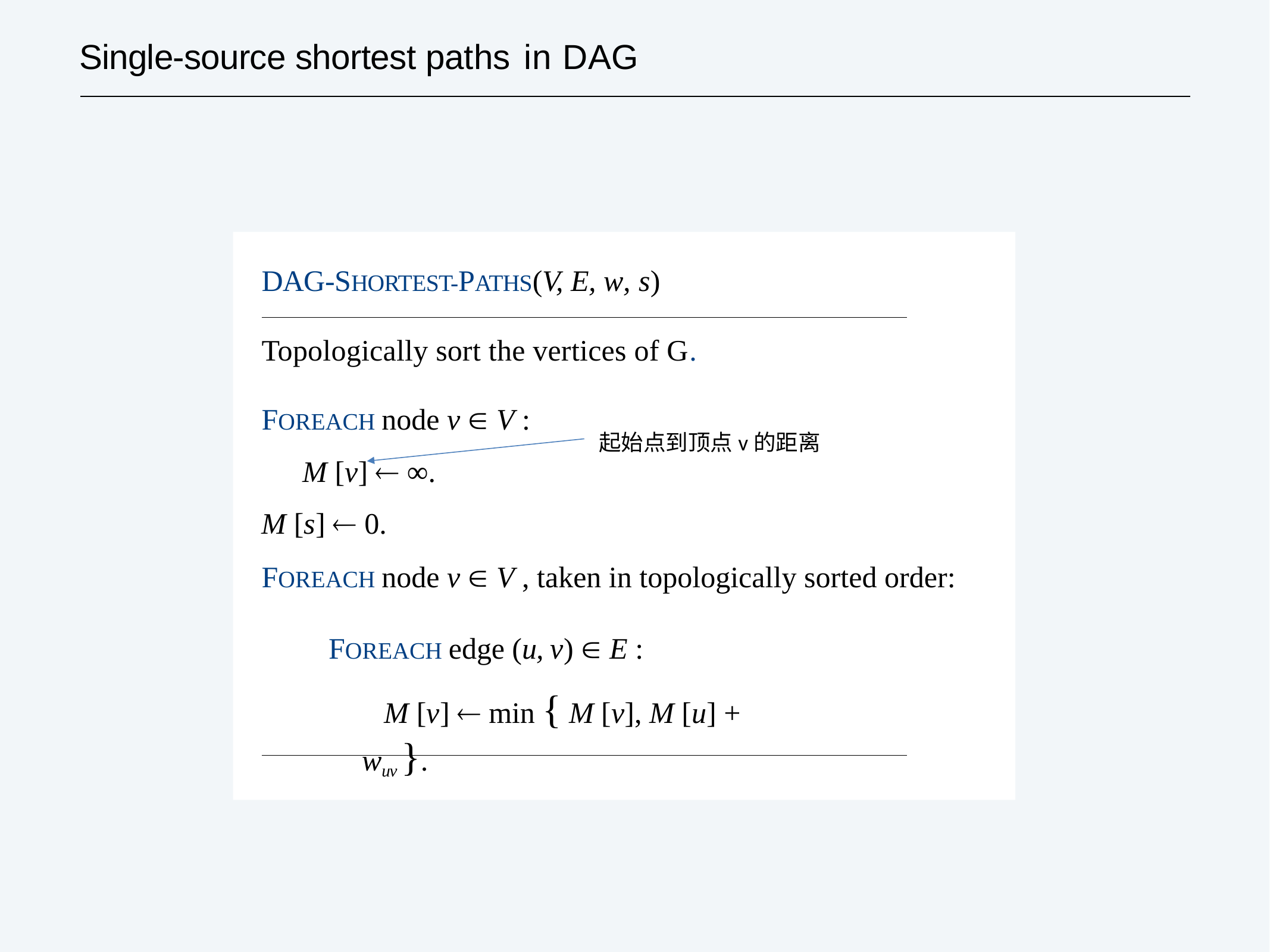

Single-source shortest paths in DAG

DAG-SHORTEST-PATHS(V, E, w, s)
Topologically sort the vertices of G.
FOREACH node v ∈ V :
 M [v] ← ∞.
M [s] ← 0.
FOREACH node v ∈ V , taken in topologically sorted order:

FOREACH edge (u, v) ∈ E :
   M [v] ← min { M [v], M [u] + wuv }.

起始点到顶点v的距离